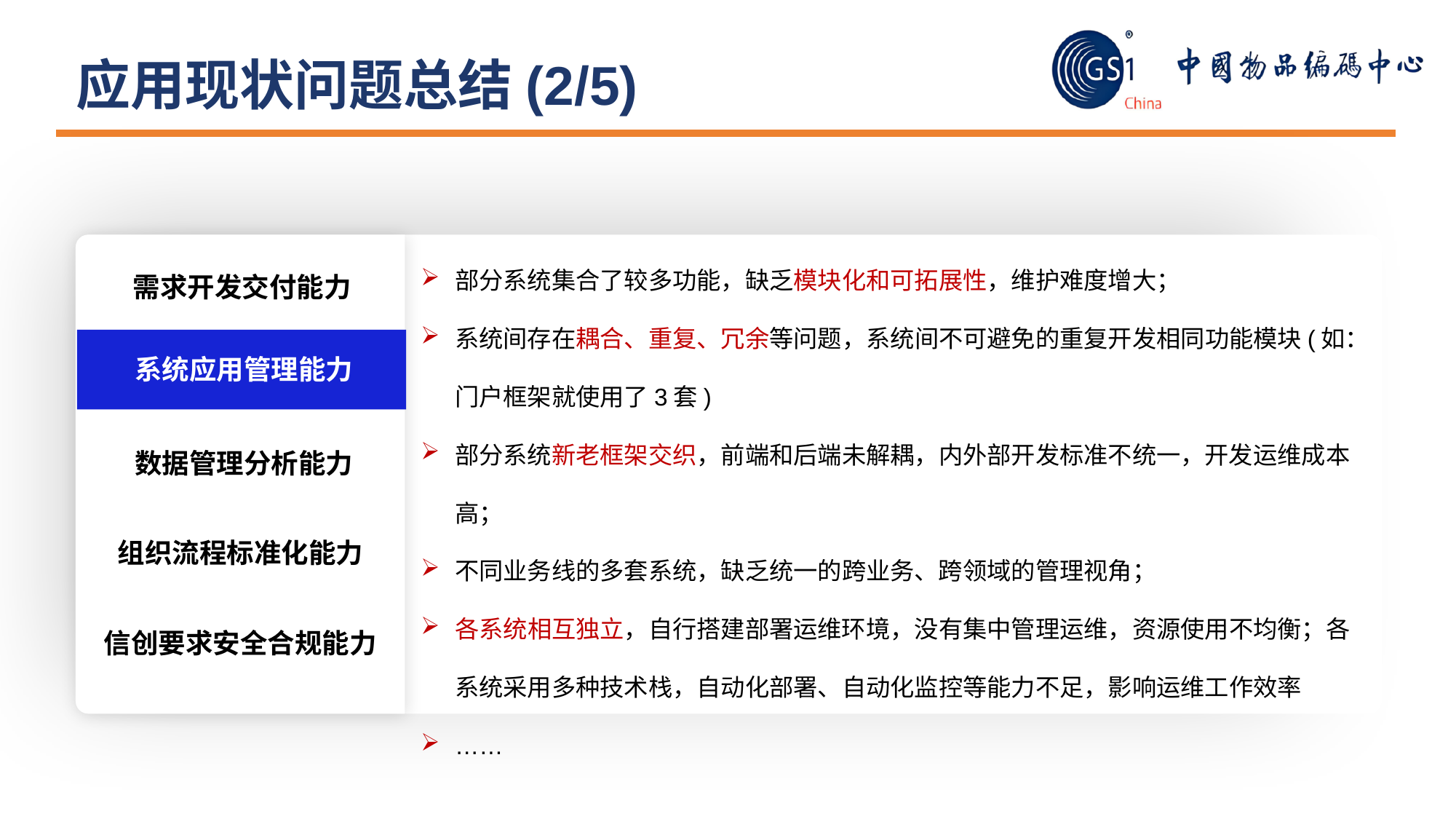

应用现状问题总结(2/5)
部分系统集合了较多功能，缺乏模块化和可拓展性，维护难度增大；
系统间存在耦合、重复、冗余等问题，系统间不可避免的重复开发相同功能模块(如：门户框架就使用了3套)
部分系统新老框架交织，前端和后端未解耦，内外部开发标准不统一，开发运维成本高；
不同业务线的多套系统，缺乏统一的跨业务、跨领域的管理视角；
各系统相互独立，自行搭建部署运维环境，没有集中管理运维，资源使用不均衡；各系统采用多种技术栈，自动化部署、自动化监控等能力不足，影响运维工作效率
……

需求开发交付能力

系统应用管理能力
数据管理分析能力
组织流程标准化能力
信创要求安全合规能力